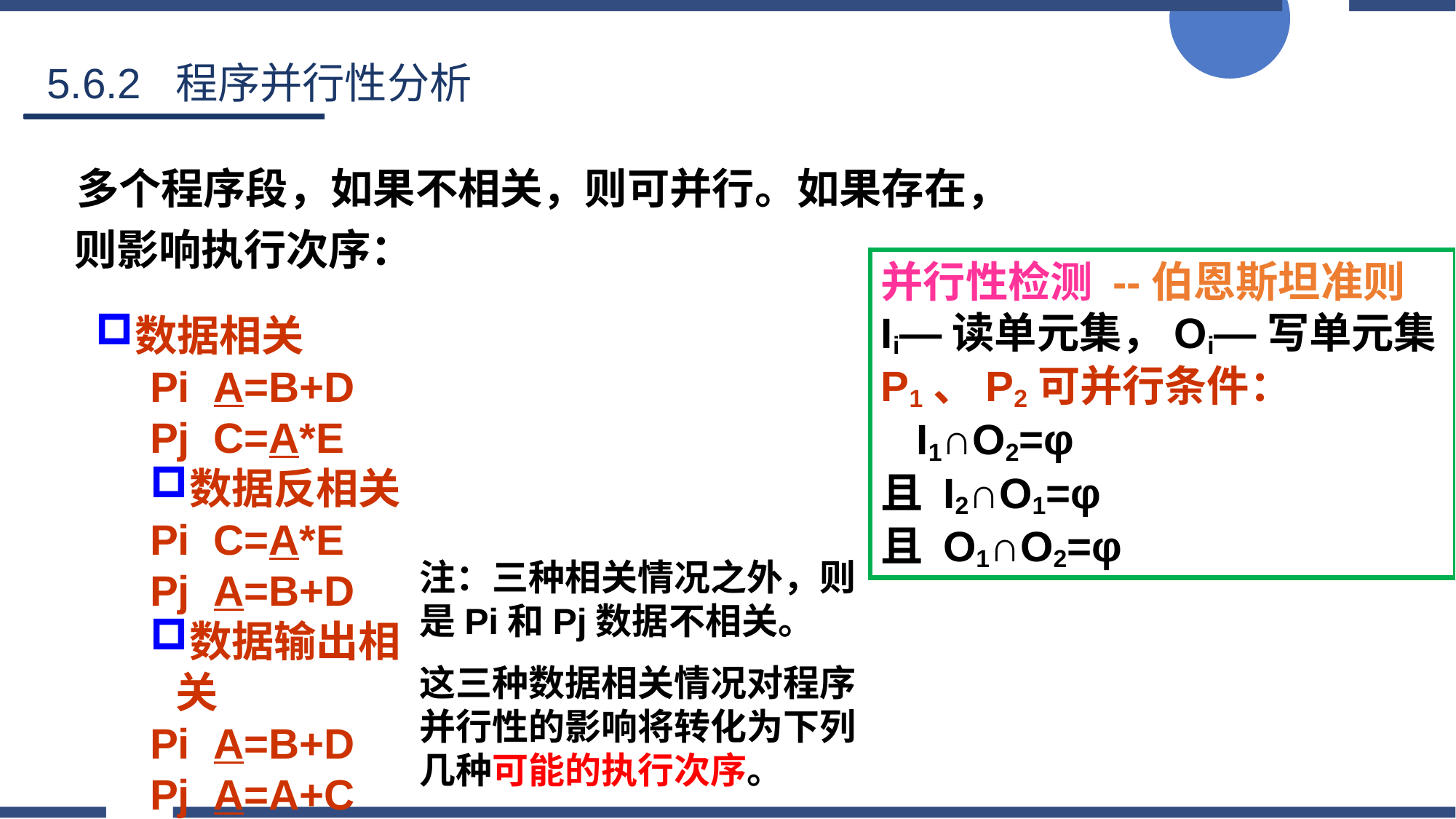

5.6.2  程序并行性分析
  多个程序段，如果不相关，则可并行。如果存在，则影响执行次序：

并行性检测 --伯恩斯坦准则
Ii—读单元集，Oi—写单元集
P1、P2可并行条件：
   I1∩O2=φ
且 I2∩O1=φ
且 O1∩O2=φ
数据相关
Pi  A=B+D
Pj  C=A*E
数据反相关
Pi  C=A*E
Pj  A=B+D
数据输出相关
Pi  A=B+D
Pj  A=A+C
注：三种相关情况之外，则是Pi和Pj数据不相关。
这三种数据相关情况对程序并行性的影响将转化为下列几种可能的执行次序。
112